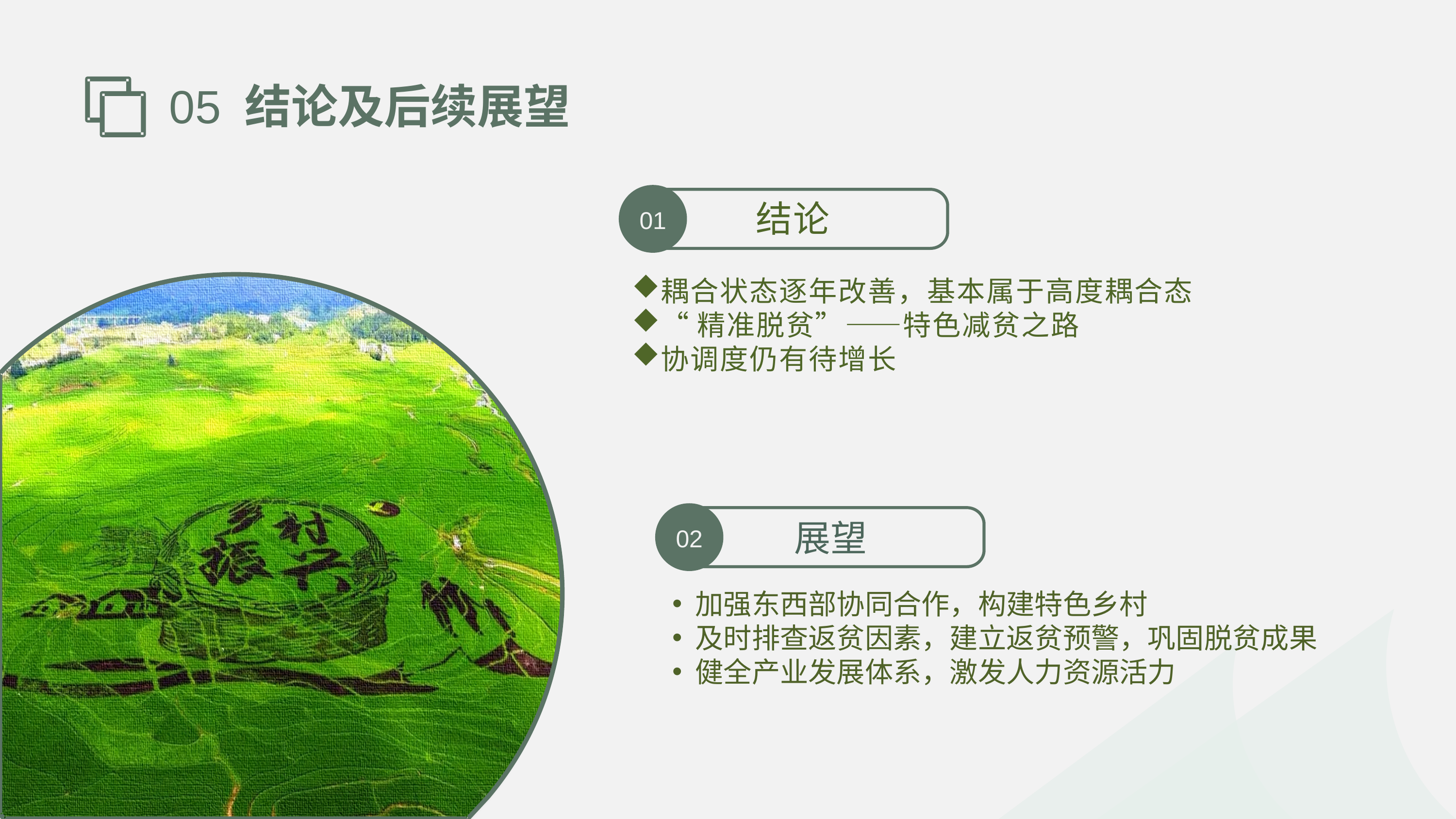

05 结论及后续展望

结论
01

耦合状态逐年改善，基本属于高度耦合态
“精准脱贫”——特色减贫之路
协调度仍有待增长

展望
02
加强东西部协同合作，构建特色乡村
及时排查返贫因素，建立返贫预警，巩固脱贫成果
健全产业发展体系，激发人力资源活力